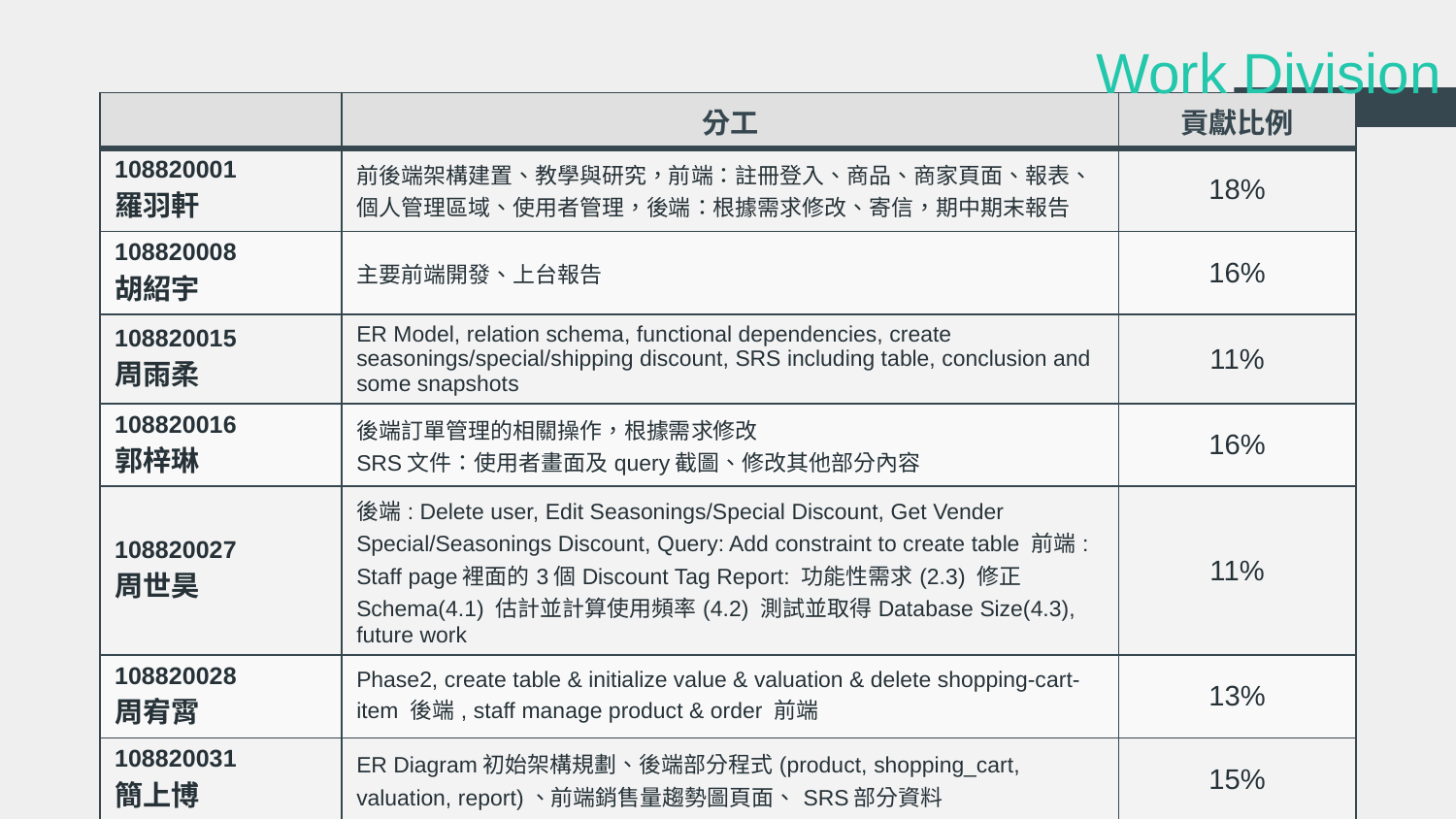

# Work Division
|  | 分工 | 貢獻比例 |
| --- | --- | --- |
| 108820001 羅羽軒 | 前後端架構建置、教學與研究，前端：註冊登入、商品、商家頁面、報表、個人管理區域、使用者管理，後端：根據需求修改、寄信，期中期末報告 | 18% |
| 108820008 胡紹宇 | 主要前端開發、上台報告 | 16% |
| 108820015 周雨柔 | ER Model, relation schema, functional dependencies, create seasonings/special/shipping discount, SRS including table, conclusion and some snapshots | 11% |
| 108820016 郭梓琳 | 後端訂單管理的相關操作，根據需求修改 SRS文件：使用者畫面及query截圖、修改其他部分內容 | 16% |
| 108820027 周世昊 | 後端: Delete user, Edit Seasonings/Special Discount, Get Vender Special/Seasonings Discount, Query: Add constraint to create table 前端: Staff page裡面的3個Discount Tag Report: 功能性需求(2.3) 修正Schema(4.1) 估計並計算使用頻率(4.2) 測試並取得Database Size(4.3), future work | 11% |
| 108820028 周宥霄 | Phase2, create table & initialize value & valuation & delete shopping-cart-item 後端, staff manage product & order 前端 | 13% |
| 108820031 簡上博 | ER Diagram初始架構規劃、後端部分程式(product, shopping\_cart, valuation, report)、前端銷售量趨勢圖頁面、SRS部分資料 | 15% |